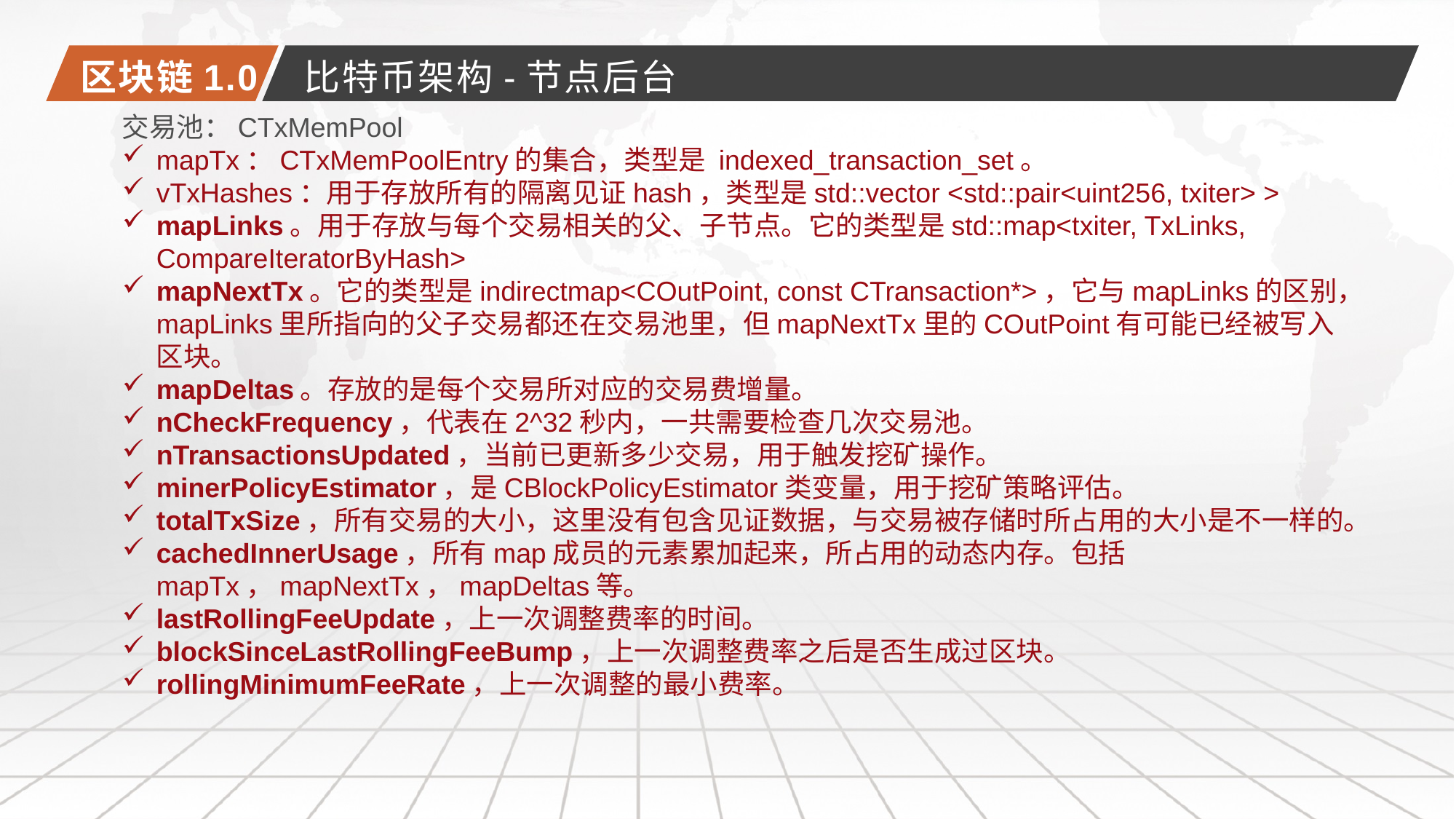

区块链1.0
比特币架构-节点后台
交易池：CTxMemPool
mapTx：CTxMemPoolEntry的集合，类型是 indexed_transaction_set。
vTxHashes：用于存放所有的隔离见证hash，类型是std::vector <std::pair<uint256, txiter> >
mapLinks。用于存放与每个交易相关的父、子节点。它的类型是std::map<txiter, TxLinks, CompareIteratorByHash>
mapNextTx。它的类型是indirectmap<COutPoint, const CTransaction*>，它与mapLinks的区别，mapLinks里所指向的父子交易都还在交易池里，但mapNextTx里的COutPoint有可能已经被写入区块。
mapDeltas。存放的是每个交易所对应的交易费增量。
nCheckFrequency，代表在2^32秒内，一共需要检查几次交易池。
nTransactionsUpdated，当前已更新多少交易，用于触发挖矿操作。
minerPolicyEstimator，是CBlockPolicyEstimator类变量，用于挖矿策略评估。
totalTxSize，所有交易的大小，这里没有包含见证数据，与交易被存储时所占用的大小是不一样的。
cachedInnerUsage，所有map成员的元素累加起来，所占用的动态内存。包括mapTx，mapNextTx，mapDeltas等。
lastRollingFeeUpdate，上一次调整费率的时间。
blockSinceLastRollingFeeBump，上一次调整费率之后是否生成过区块。
rollingMinimumFeeRate，上一次调整的最小费率。